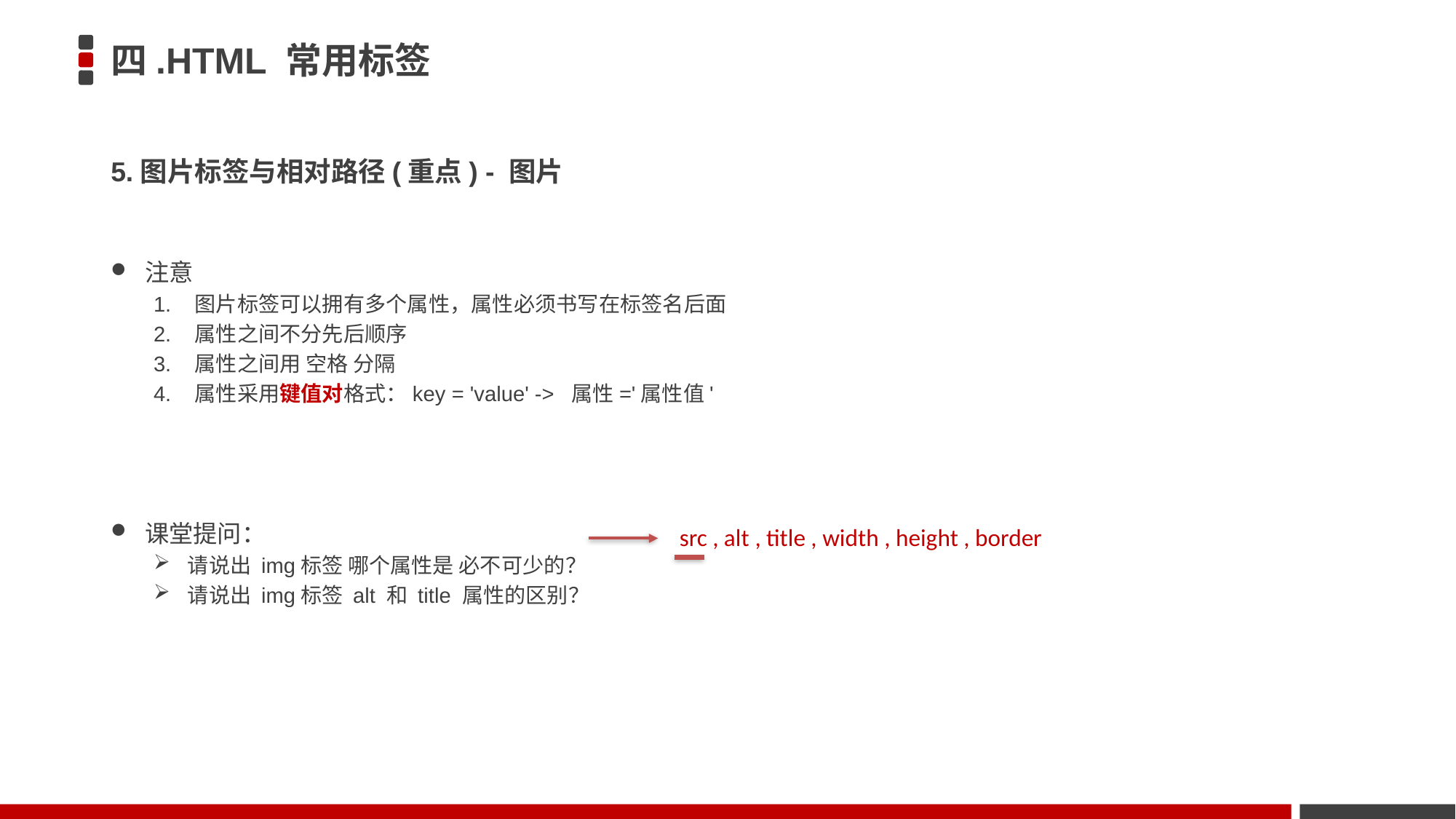

# 四.HTML 常用标签
5.图片标签与相对路径(重点) - 图片
注意
图片标签可以拥有多个属性，属性必须书写在标签名后面
属性之间不分先后顺序
属性之间用 空格 分隔
属性采用键值对格式：key = 'value' ->  属性='属性值'

课堂提问：
请说出 img标签 哪个属性是 必不可少的？
请说出 img标签 alt 和 title 属性的区别？
src , alt , title , width , height , border